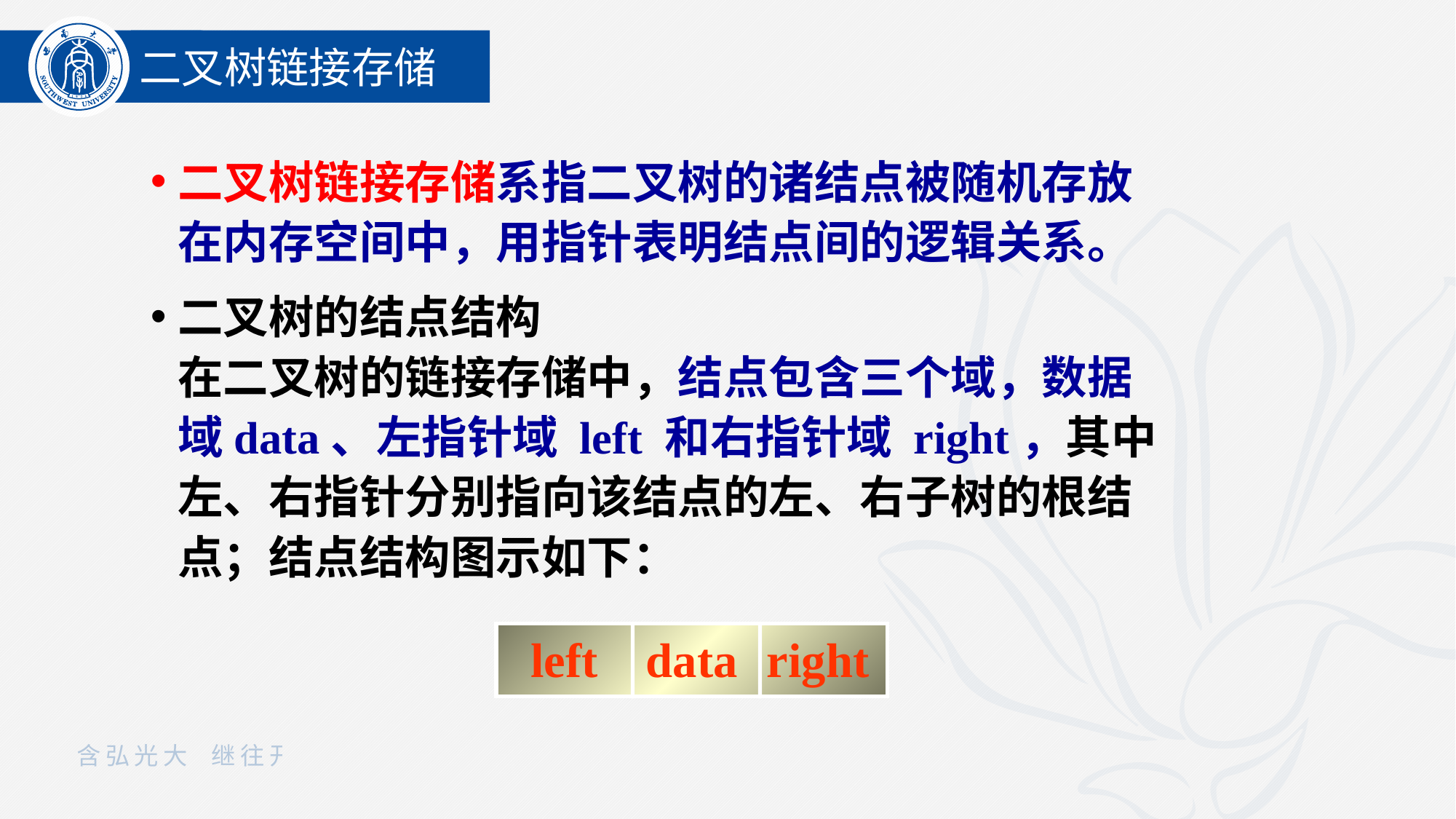

二叉树链接存储
二叉树链接存储系指二叉树的诸结点被随机存放在内存空间中，用指针表明结点间的逻辑关系。
二叉树的结点结构
在二叉树的链接存储中，结点包含三个域，数据域data、左指针域 left 和右指针域 right，其中左、右指针分别指向该结点的左、右子树的根结点；结点结构图示如下：

left
data

right